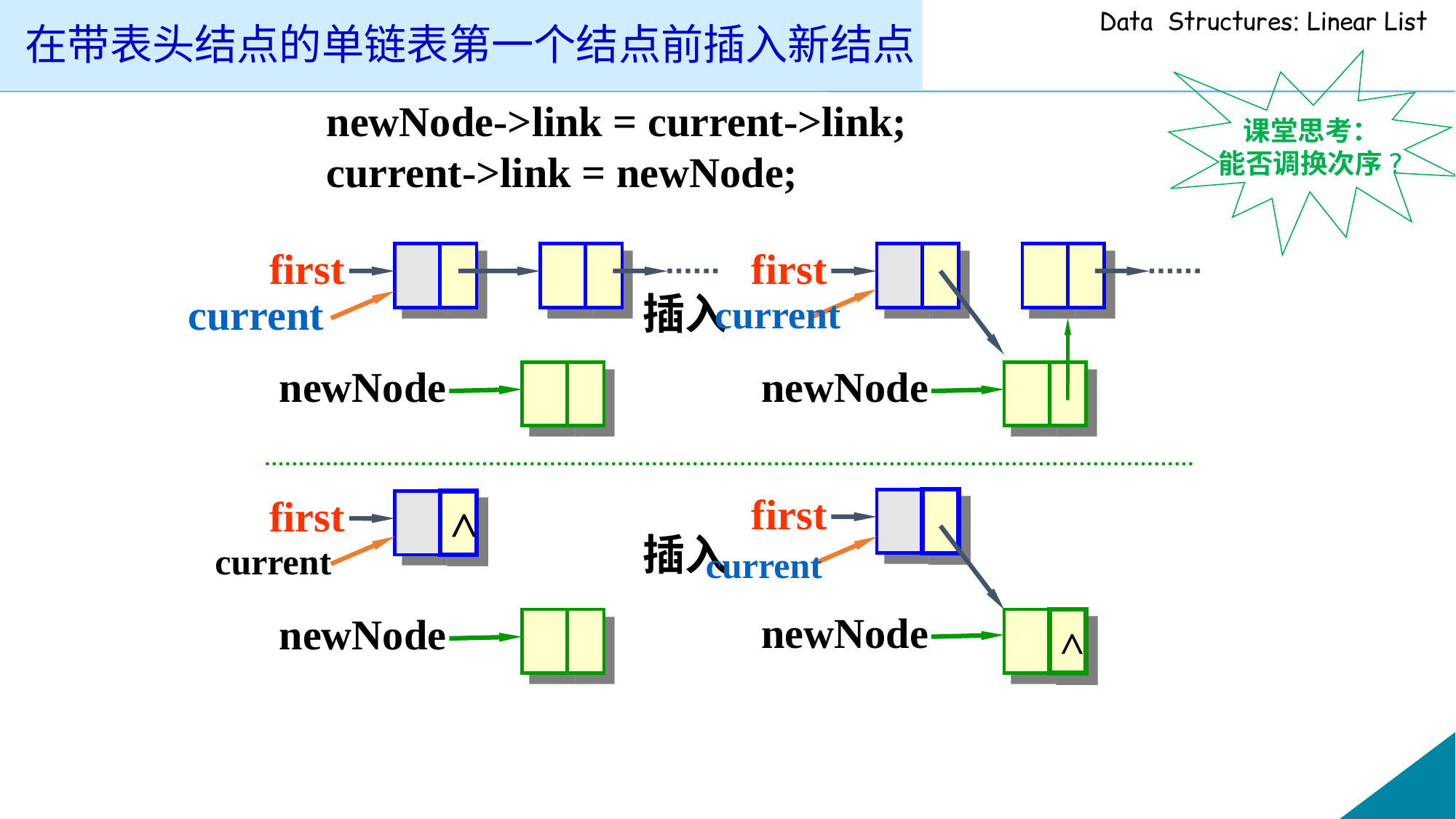

# 在带表头结点的单链表第一个结点前插入新结点
课堂思考：
能否调换次序?
  newNode->link = current->link;
  current->link = newNode;
first
first

current
插入
current

newNode
newNode

first
first

˄

插入

current
current

newNode
newNode

˄